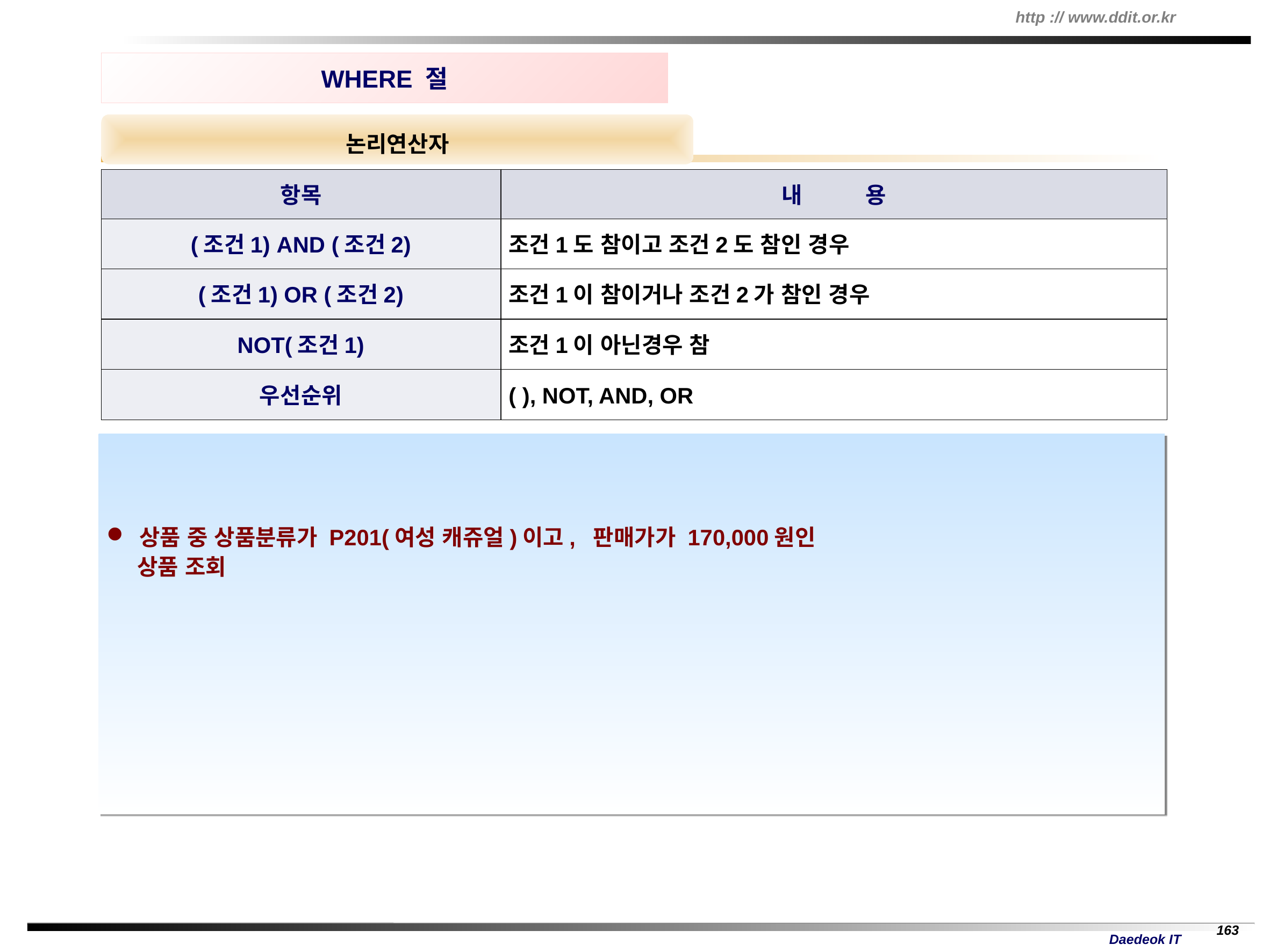

WHERE 절
논리연산자

항목
내          용
(조건1) AND (조건2)
조건1도 참이고 조건2도 참인 경우
(조건1) OR (조건2)
조건1이 참이거나 조건2가 참인 경우
NOT(조건1)
조건1이 아닌경우 참
우선순위
( ), NOT, AND, OR
 상품 중 상품분류가 P201(여성 캐쥬얼)이고,  판매가가 170,000원인
    상품 조회